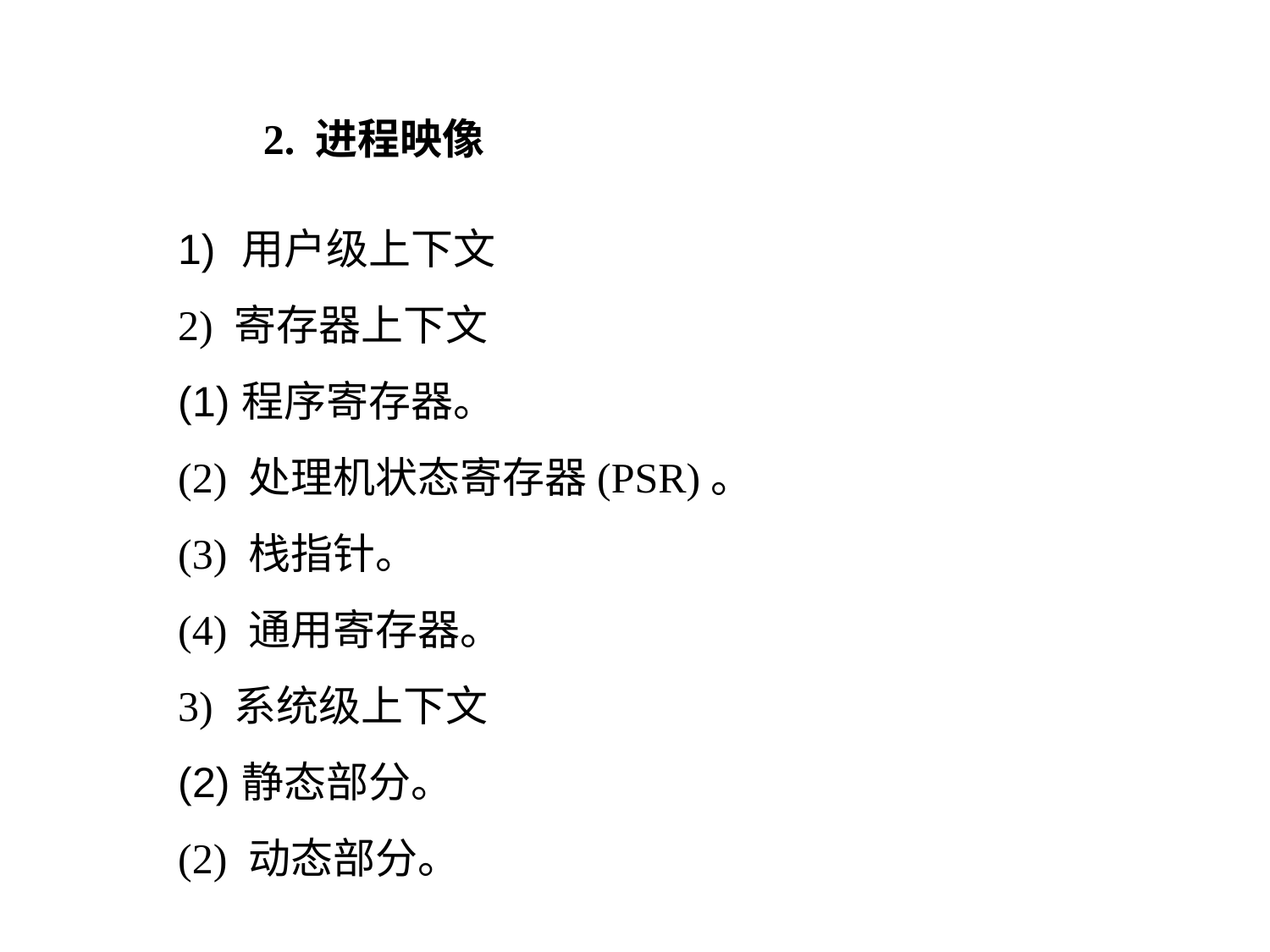

2. 进程映像
用户级上下文
2) 寄存器上下文
程序寄存器。
(2) 处理机状态寄存器(PSR)。
(3) 栈指针。
(4) 通用寄存器。
3) 系统级上下文
静态部分。
(2) 动态部分。